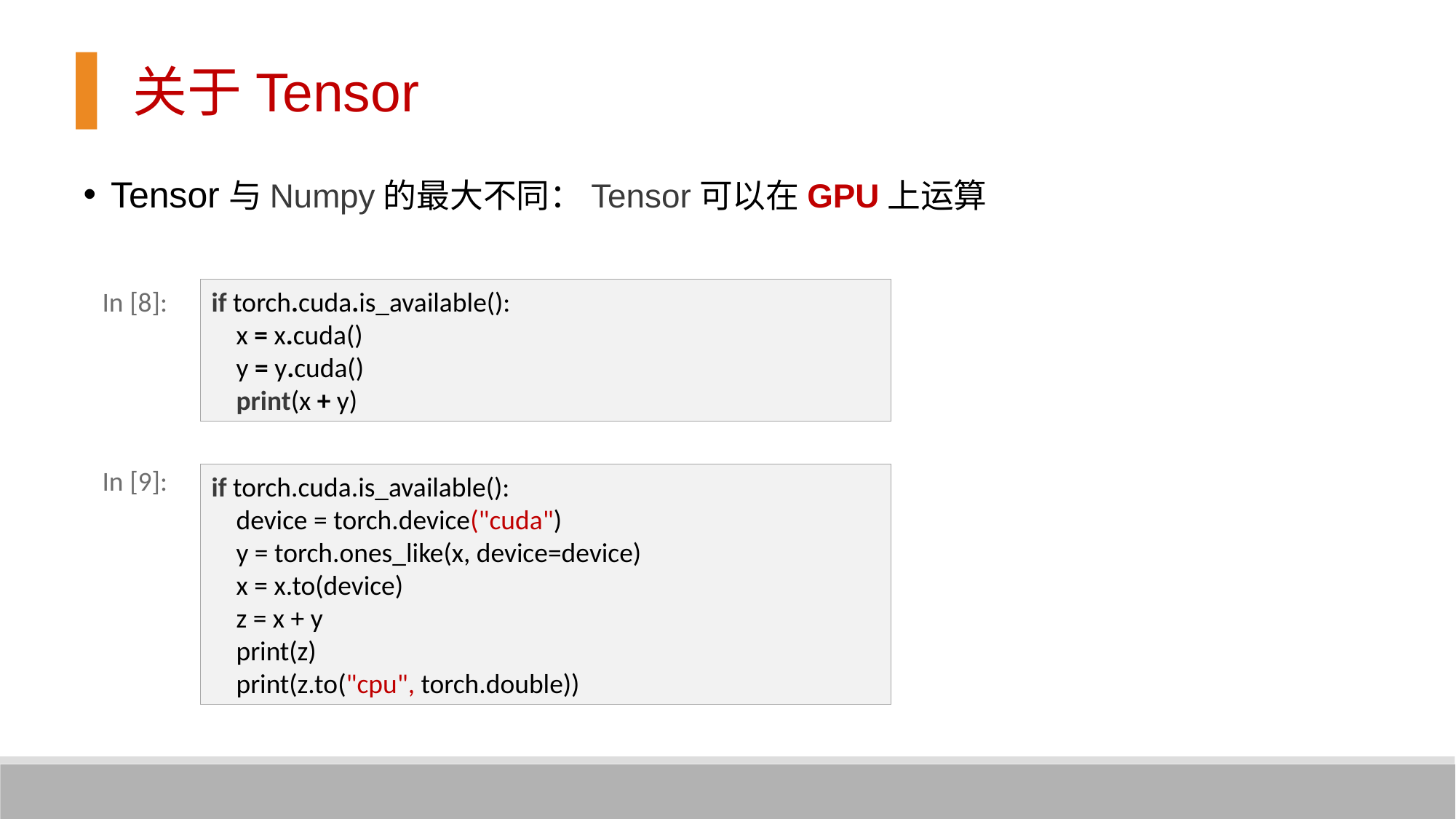

关于Tensor
Tensor与Numpy的最大不同：Tensor可以在GPU上运算

In [8]:
if torch.cuda.is_available():
    x = x.cuda()
    y = y.cuda()
    print(x + y)
In [9]:
if torch.cuda.is_available():
    device = torch.device("cuda")
    y = torch.ones_like(x, device=device)
    x = x.to(device)
    z = x + y
    print(z)
    print(z.to("cpu", torch.double))